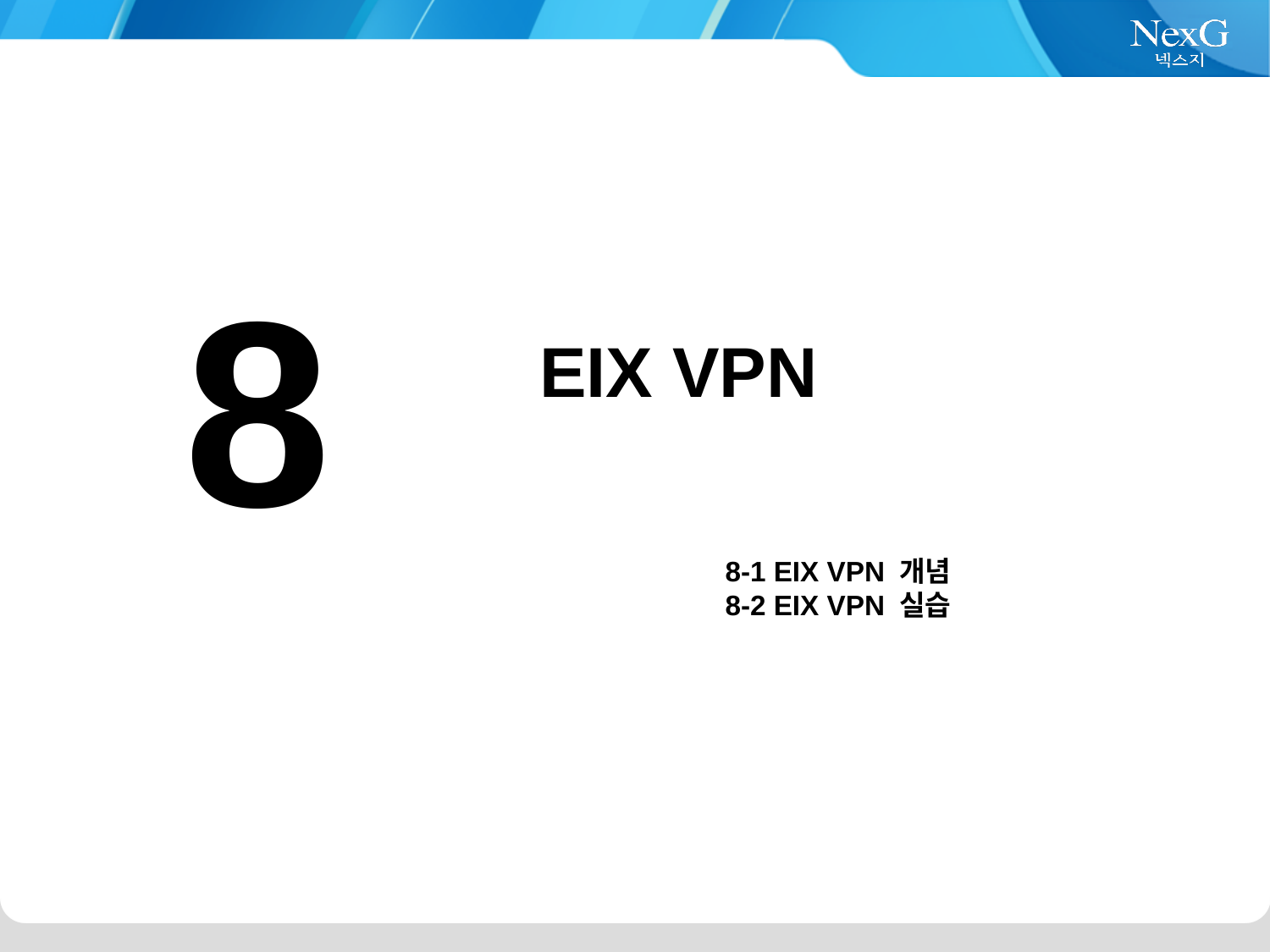

8
EIX VPN
8-1 EIX VPN 개념
8-2 EIX VPN 실습